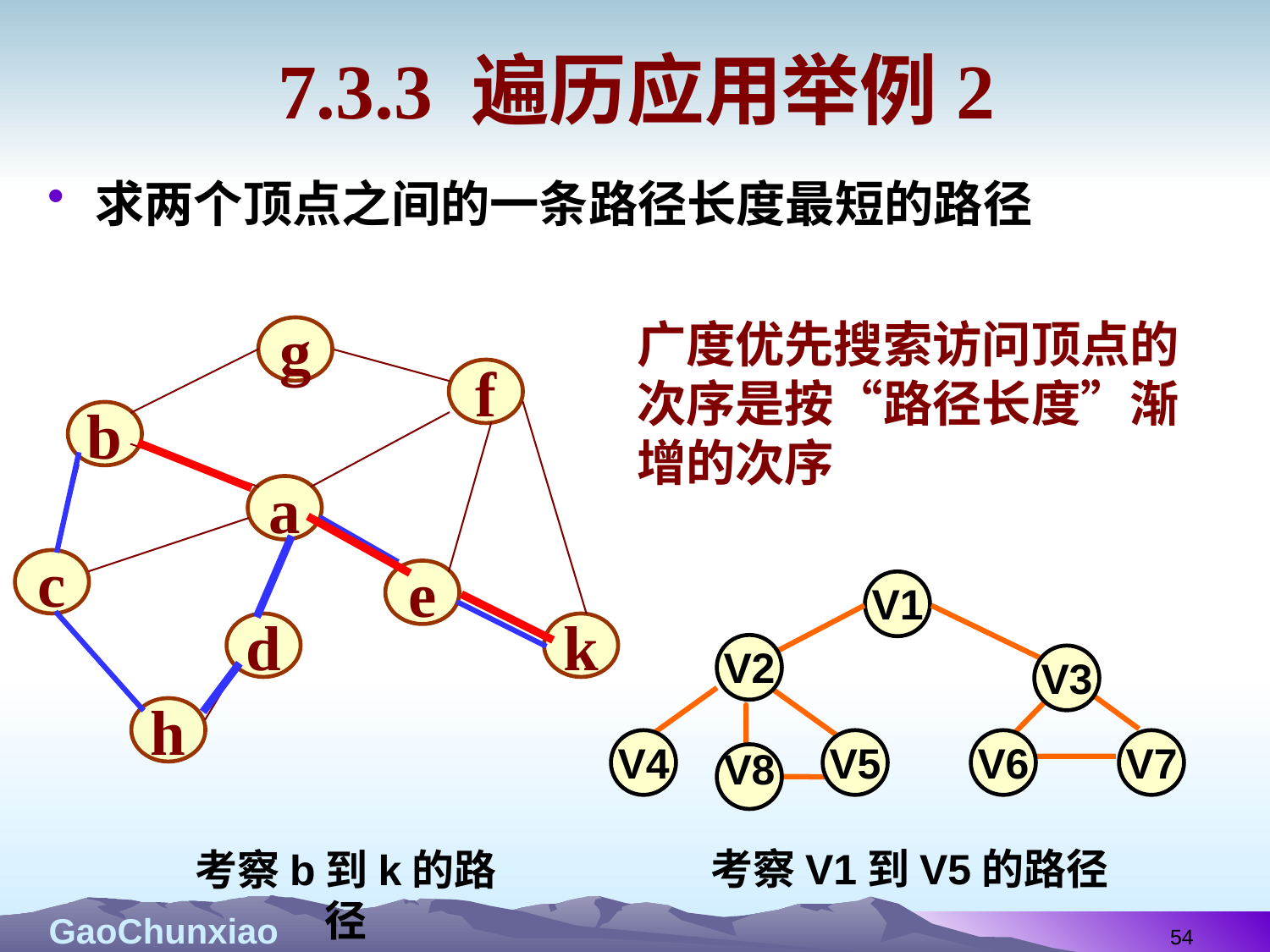

# 7.3.3 遍历应用举例2
求两个顶点之间的一条路径长度最短的路径
广度优先搜索访问顶点的次序是按“路径长度”渐增的次序
g

f
b

a

c
e

d
k

h

 V1

 V2

 V3

 V4

 V5

 V6

 V7

 V8

考察V1到V5的路径
考察b到k的路径
54